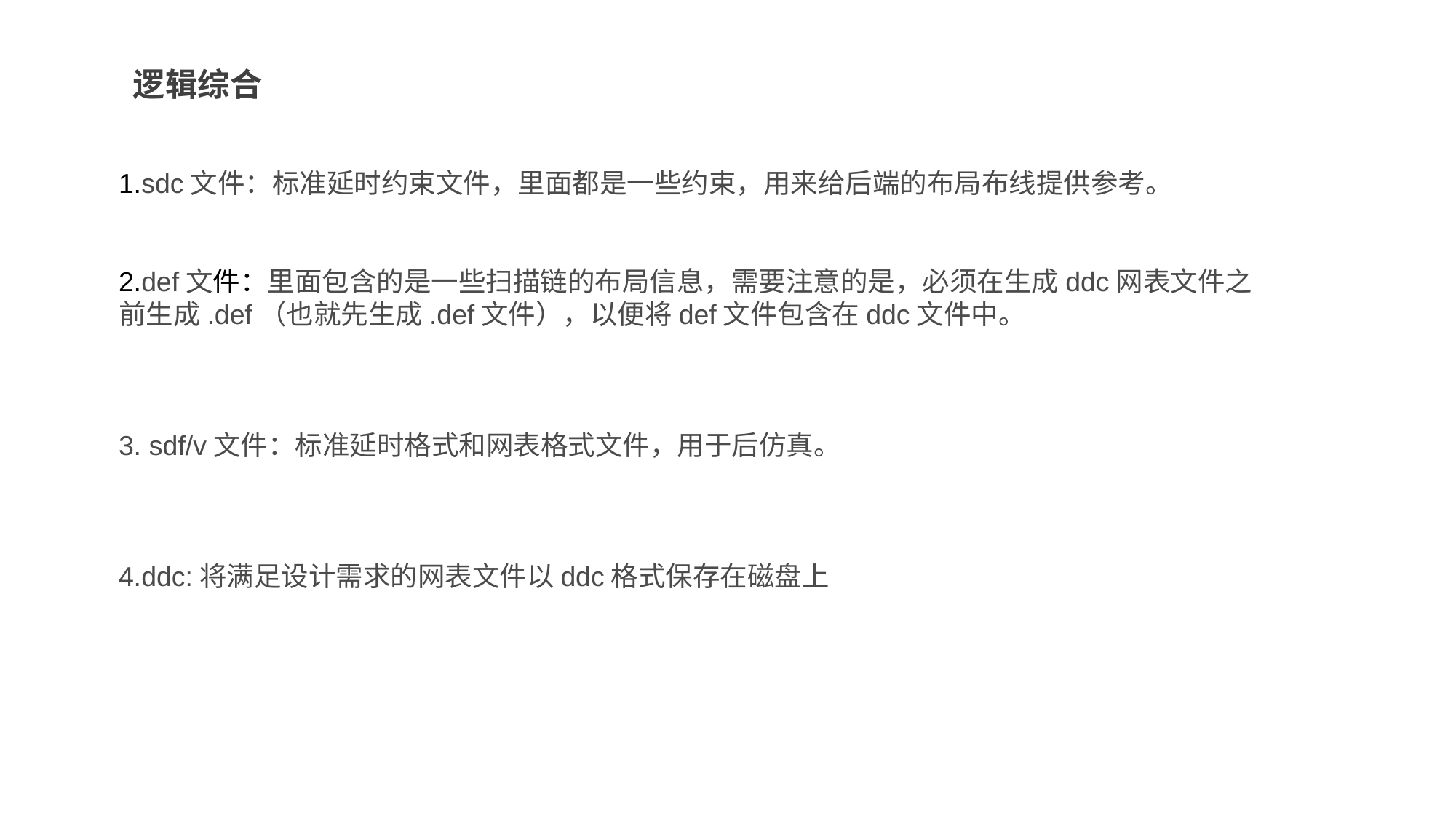

逻辑综合
1.sdc文件：标准延时约束文件，里面都是一些约束，用来给后端的布局布线提供参考。

2.def文件：里面包含的是一些扫描链的布局信息，需要注意的是，必须在生成ddc网表文件之前生成.def（也就先生成.def文件），以便将def文件包含在ddc文件中。

3. sdf/v文件：标准延时格式和网表格式文件，用于后仿真。

4.ddc:将满足设计需求的网表文件以ddc格式保存在磁盘上